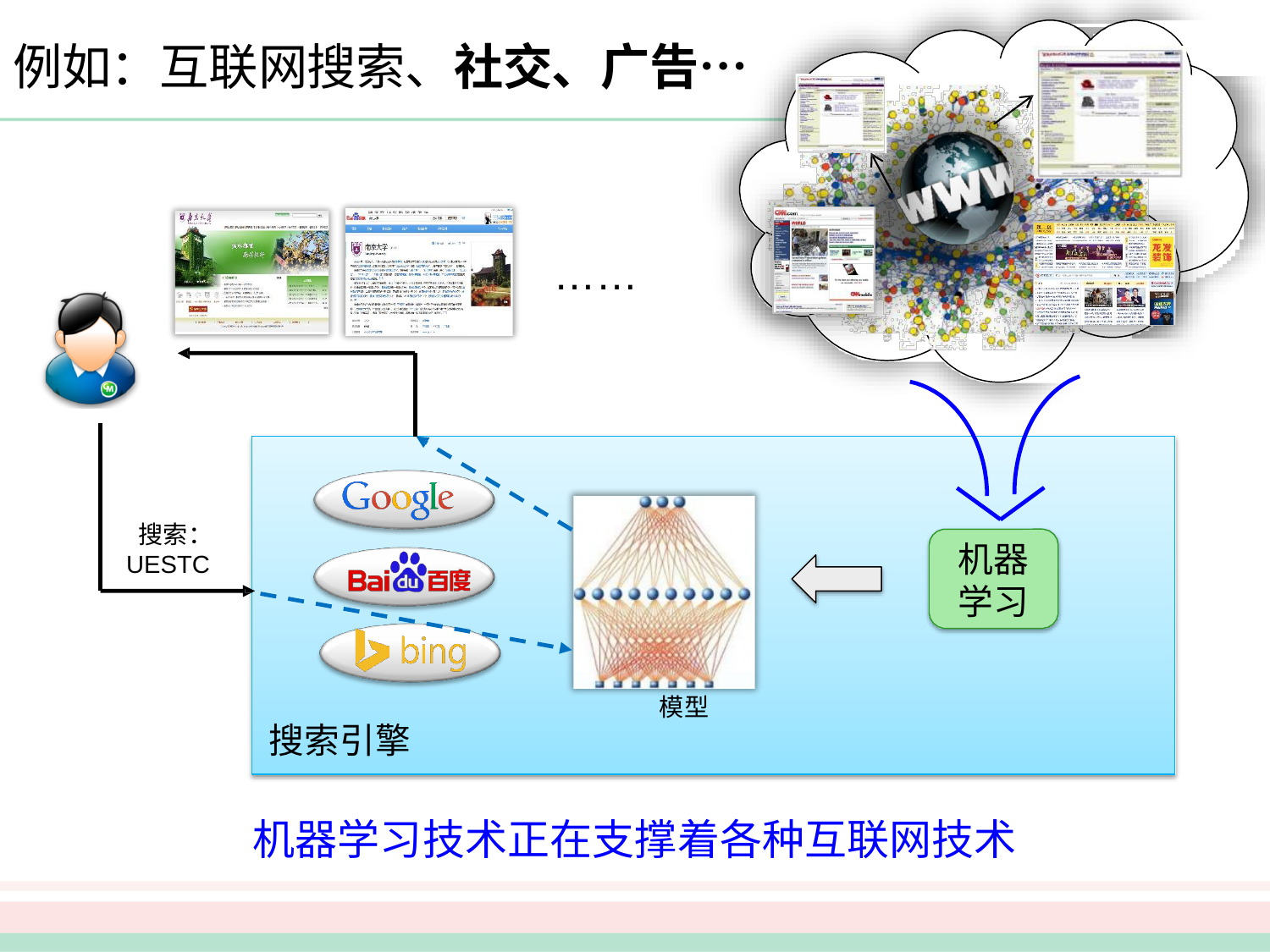

# 例如：互联网搜索、社交、广告…

……

搜索： UESTC

机器 学习

模型
搜索引擎

机器学习技术正在支撑着各种互联网技术